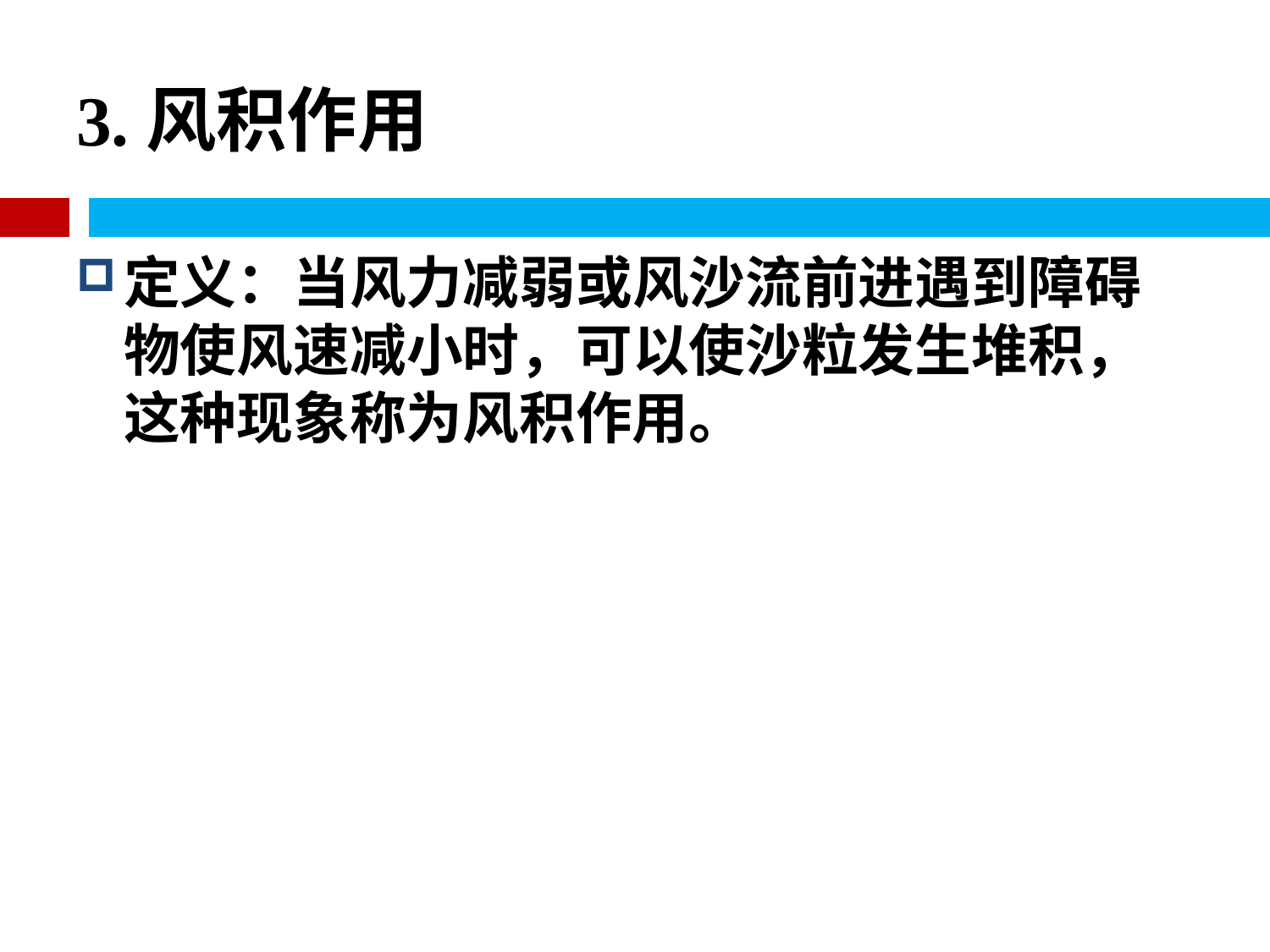

# 3.风积作用
定义：当风力减弱或风沙流前进遇到障碍物使风速减小时，可以使沙粒发生堆积，这种现象称为风积作用。